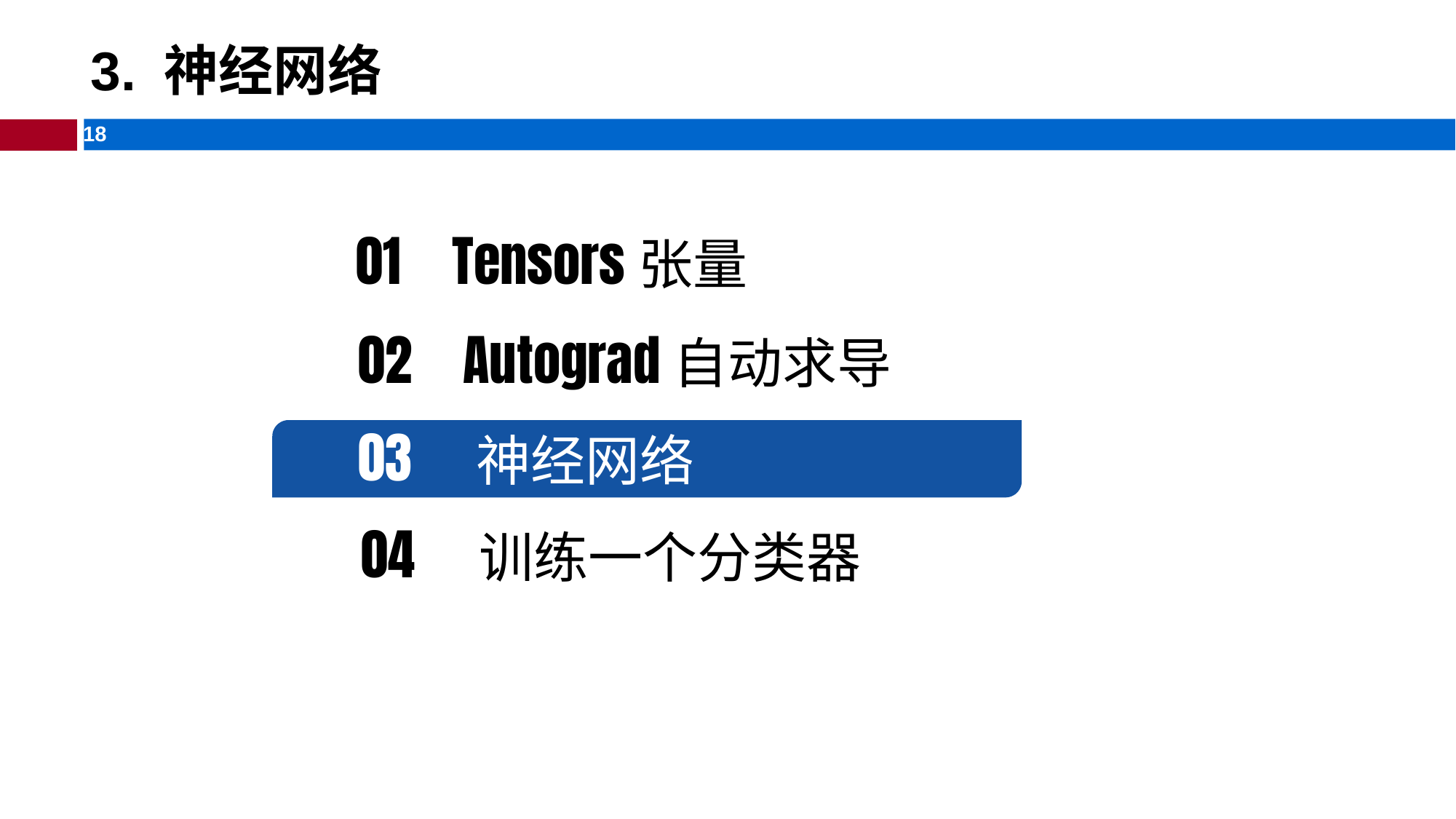

# 3. 神经网络
01    Tensors张量
02    Autograd自动求导

03    神经网络
04    训练一个分类器